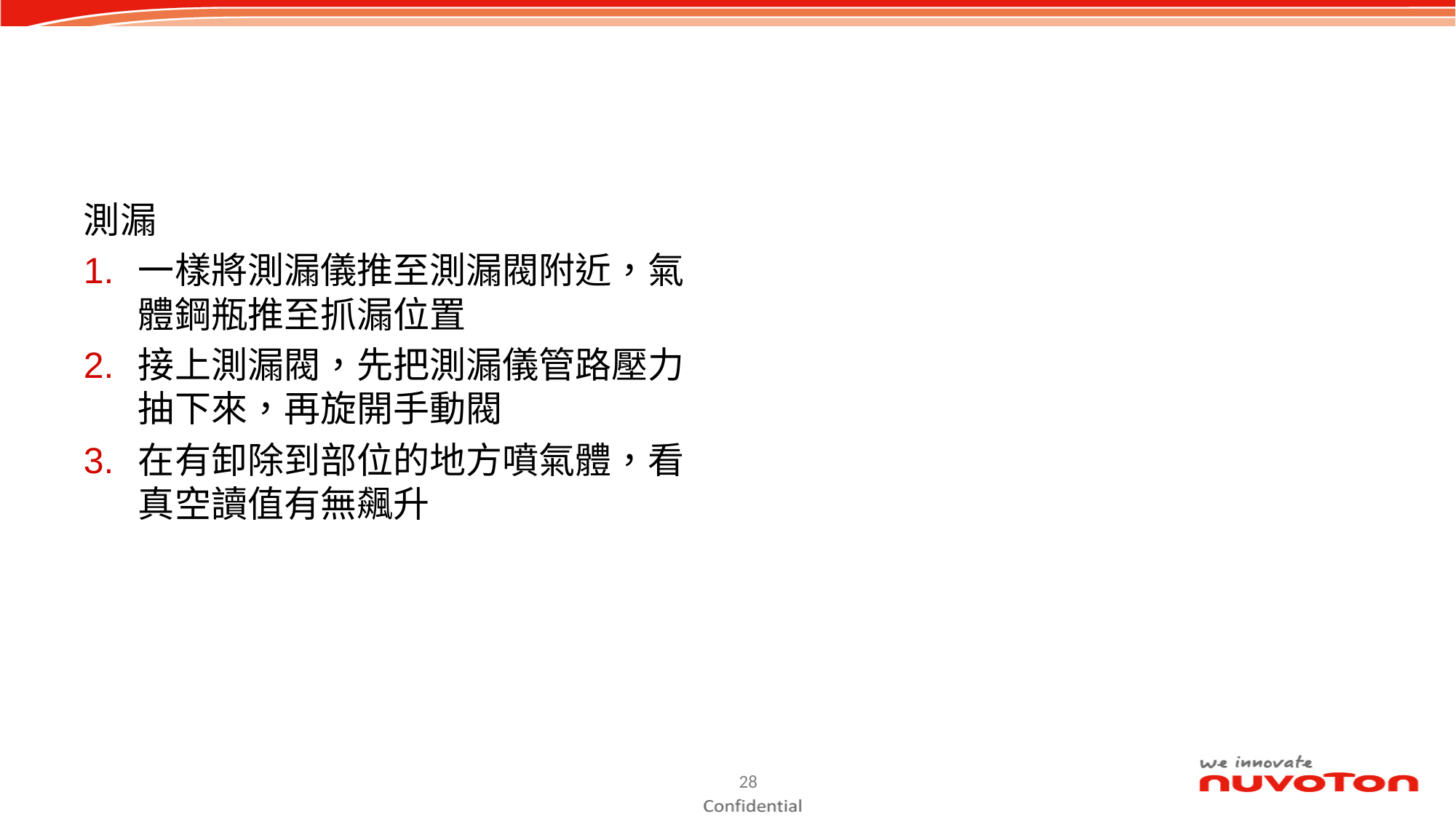

#
測漏
一樣將測漏儀推至測漏閥附近，氣體鋼瓶推至抓漏位置
接上測漏閥，先把測漏儀管路壓力抽下來，再旋開手動閥
在有卸除到部位的地方噴氣體，看真空讀值有無飆升

28